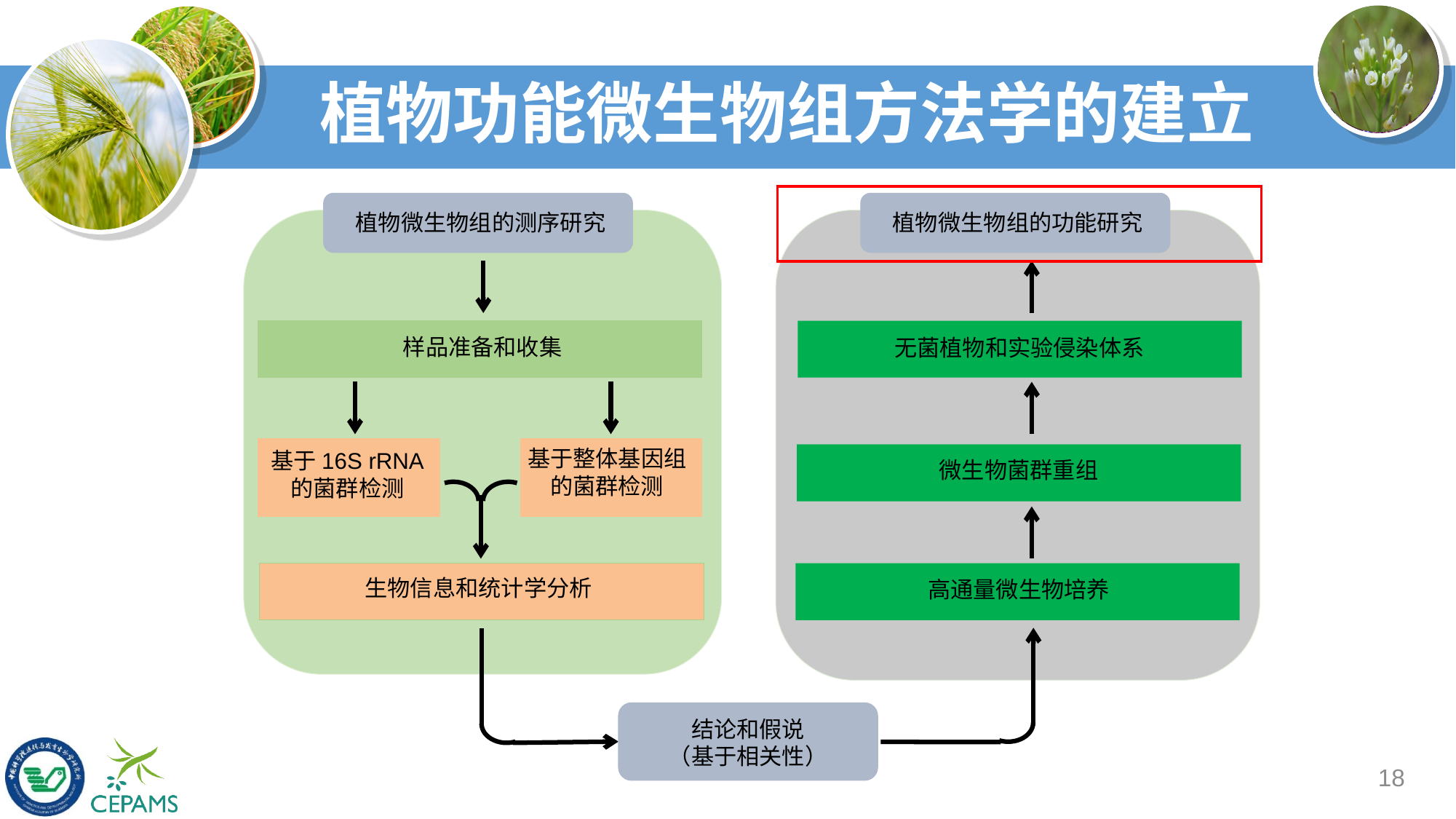

# 植物功能微生物组方法学的建立

植物微生物组的测序研究

植物微生物组的功能研究

样品准备和收集

无菌植物和实验侵染体系

基于整体基因组
的菌群检测
基于16S rRNA
的菌群检测

微生物菌群重组

生物信息和统计学分析

高通量微生物培养

结论和假说
（基于相关性）

18